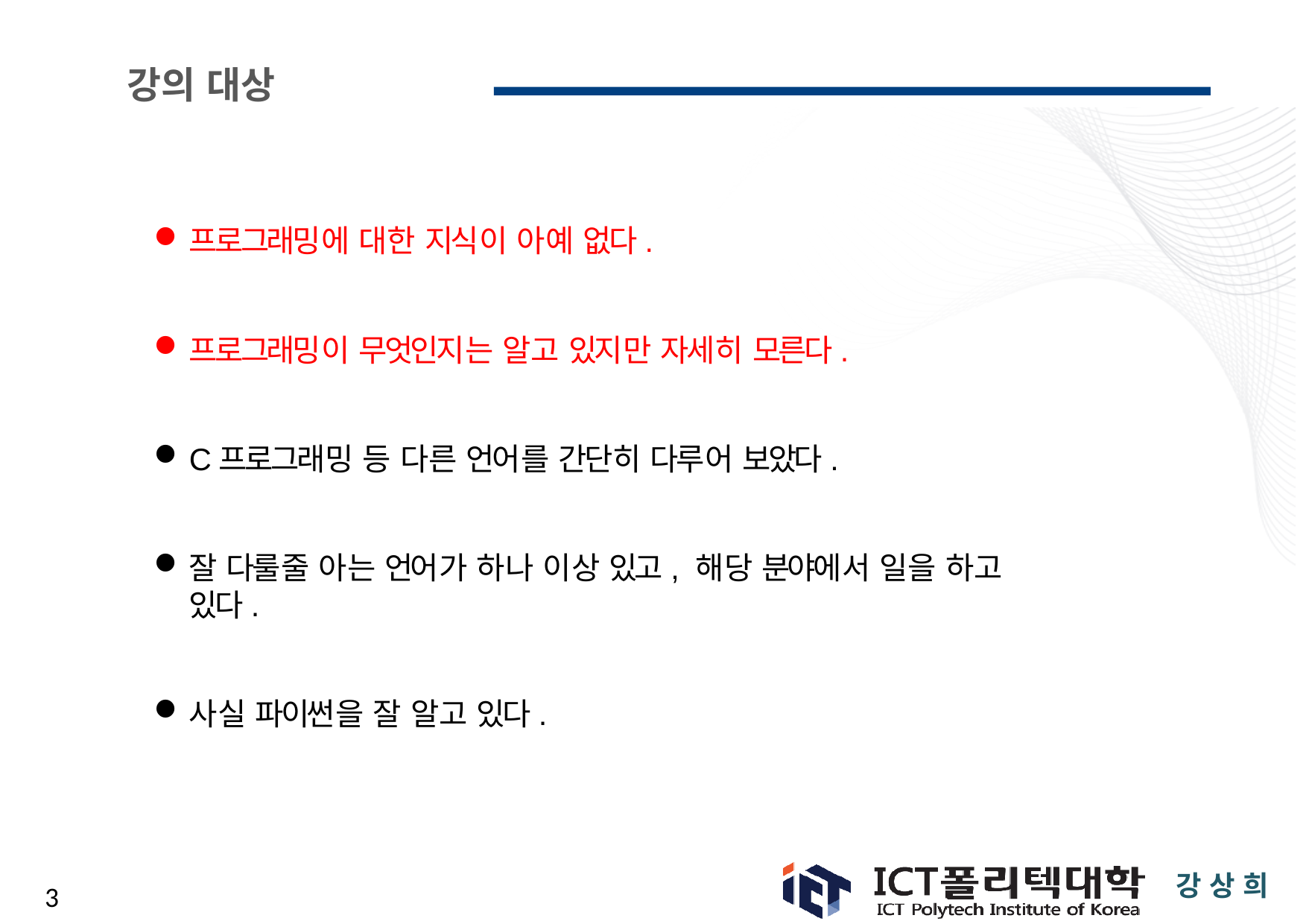

# 강의 대상
프로그래밍에 대한 지식이 아예 없다.

프로그래밍이 무엇인지는 알고 있지만 자세히 모른다.

C프로그래밍 등 다른 언어를 간단히 다루어 보았다.

잘 다룰줄 아는 언어가 하나 이상 있고, 해당 분야에서 일을 하고 있다.

사실 파이썬을 잘 알고 있다.